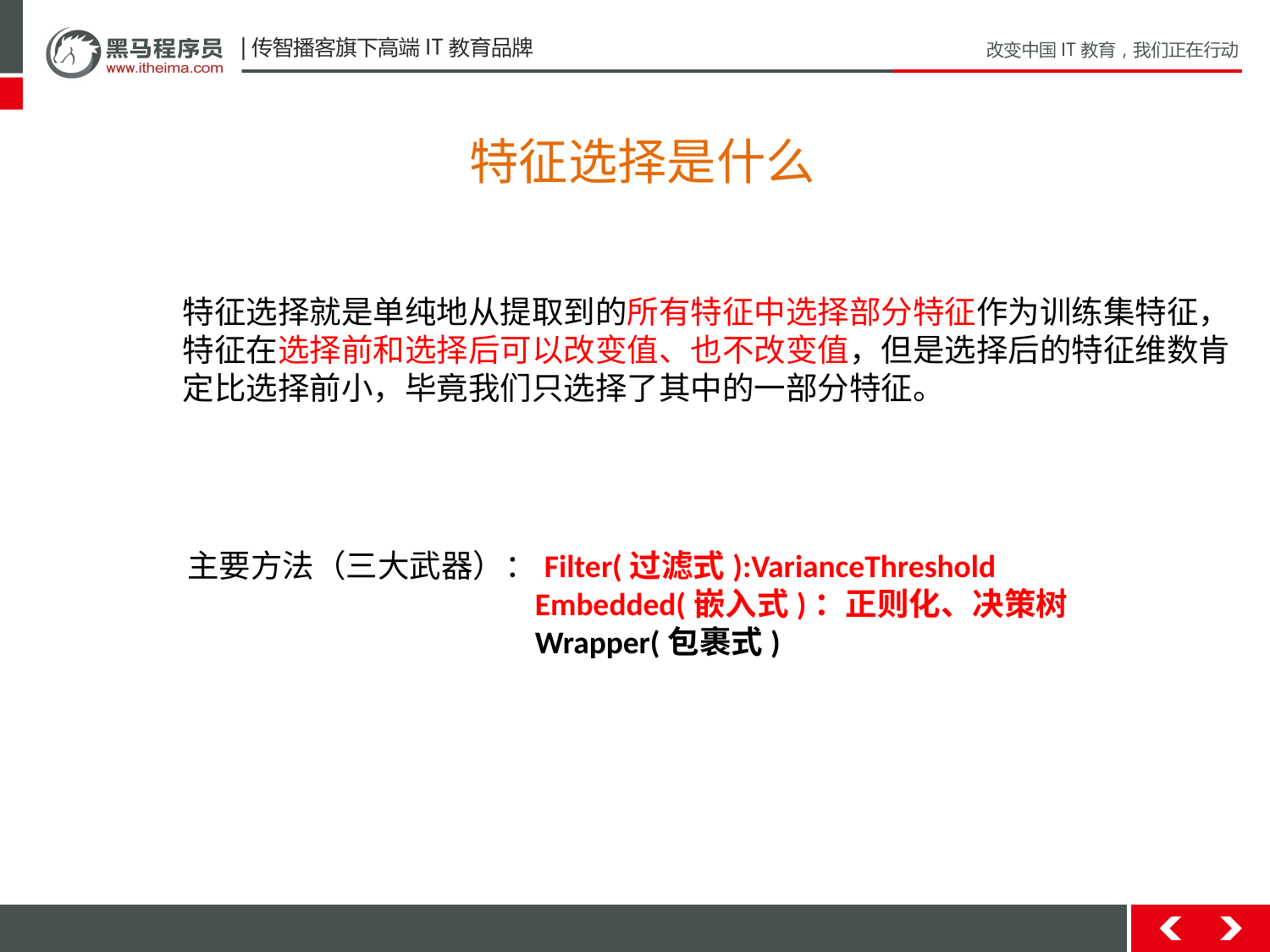

特征选择是什么
特征选择就是单纯地从提取到的所有特征中选择部分特征作为训练集特征，
特征在选择前和选择后可以改变值、也不改变值，但是选择后的特征维数肯
定比选择前小，毕竟我们只选择了其中的一部分特征。
主要方法（三大武器）：Filter(过滤式):VarianceThreshold
	     	             Embedded(嵌入式)：正则化、决策树
		             Wrapper(包裹式)